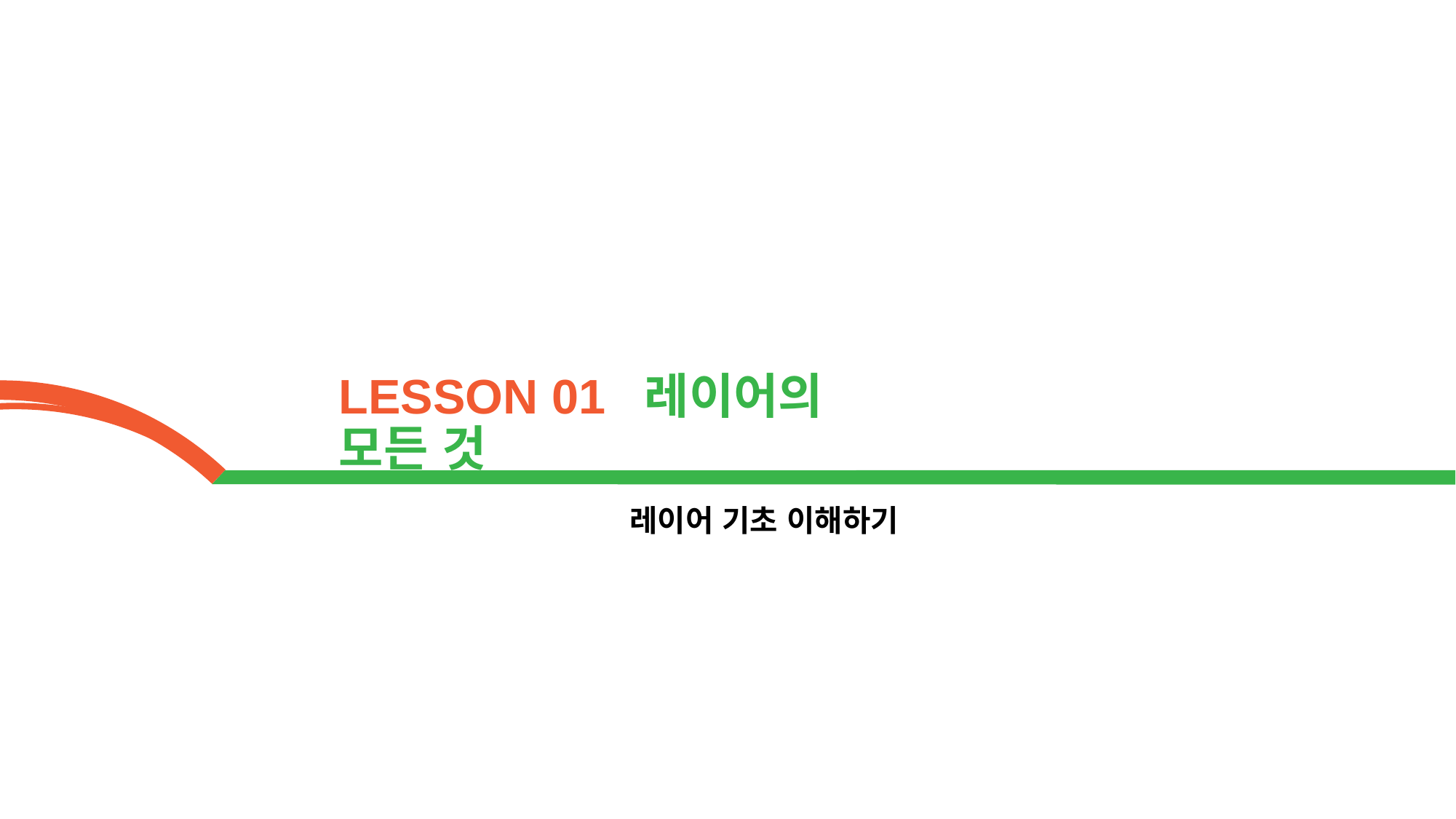

LESSON 01  레이어의 모든 것
레이어 기초 이해하기